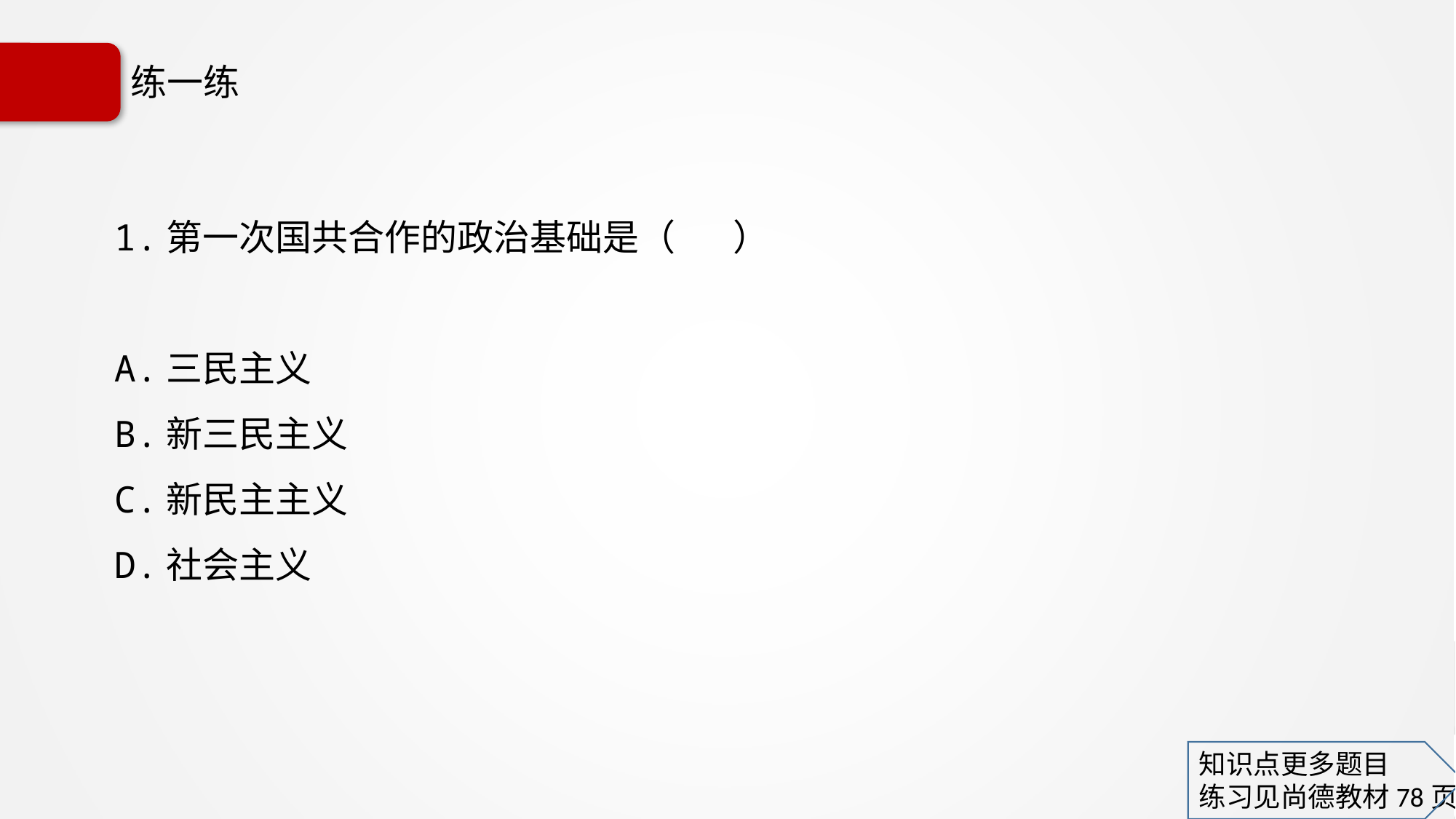

# 练一练
1.第一次国共合作的政治基础是（       ）

A.三民主义
B.新三民主义
C.新民主主义
D.社会主义

知识点更多题目
练习见尚德教材78页